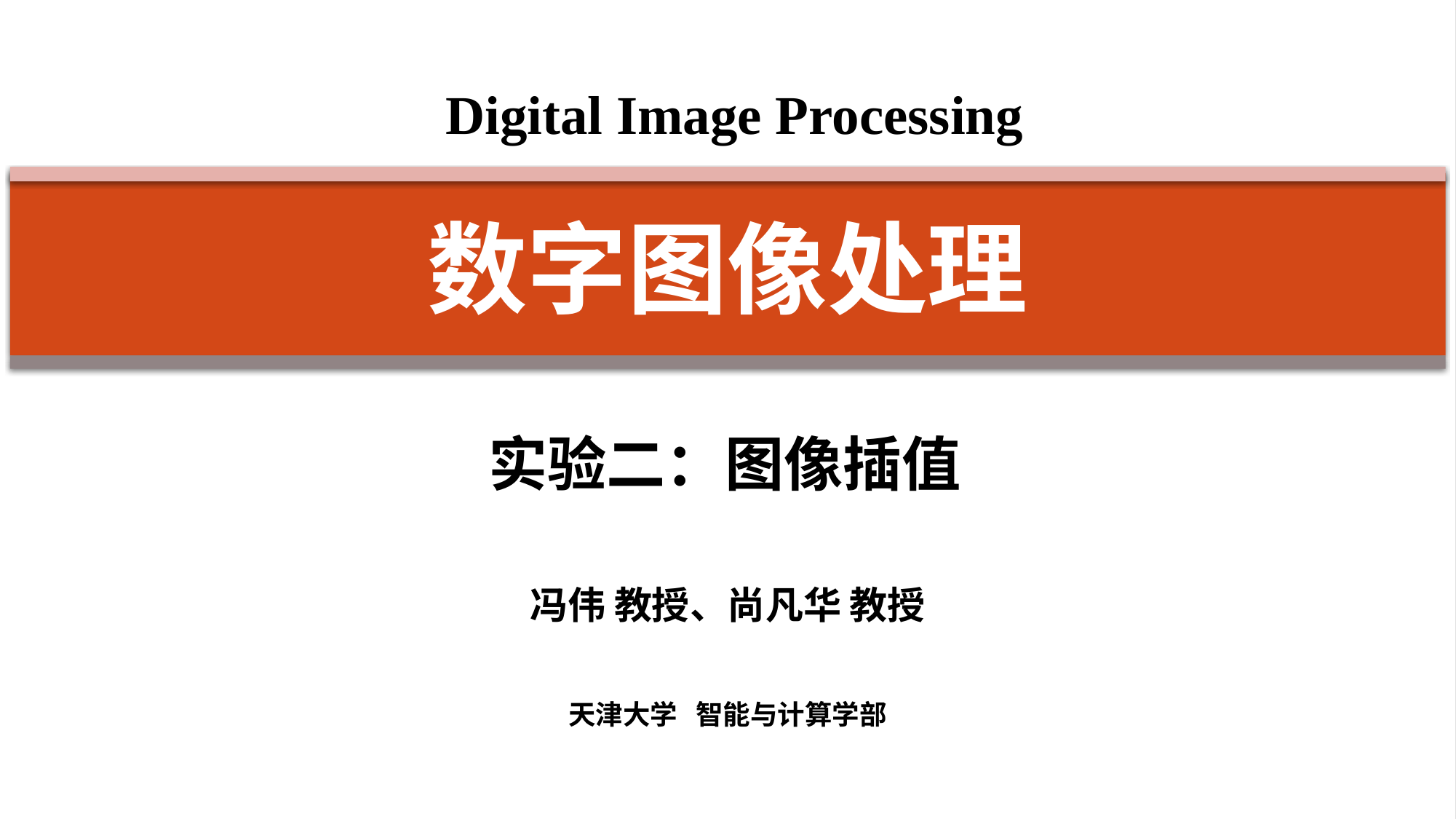

Digital Image Processing
# 数字图像处理
实验二：图像插值
冯伟 教授、尚凡华 教授
天津大学   智能与计算学部